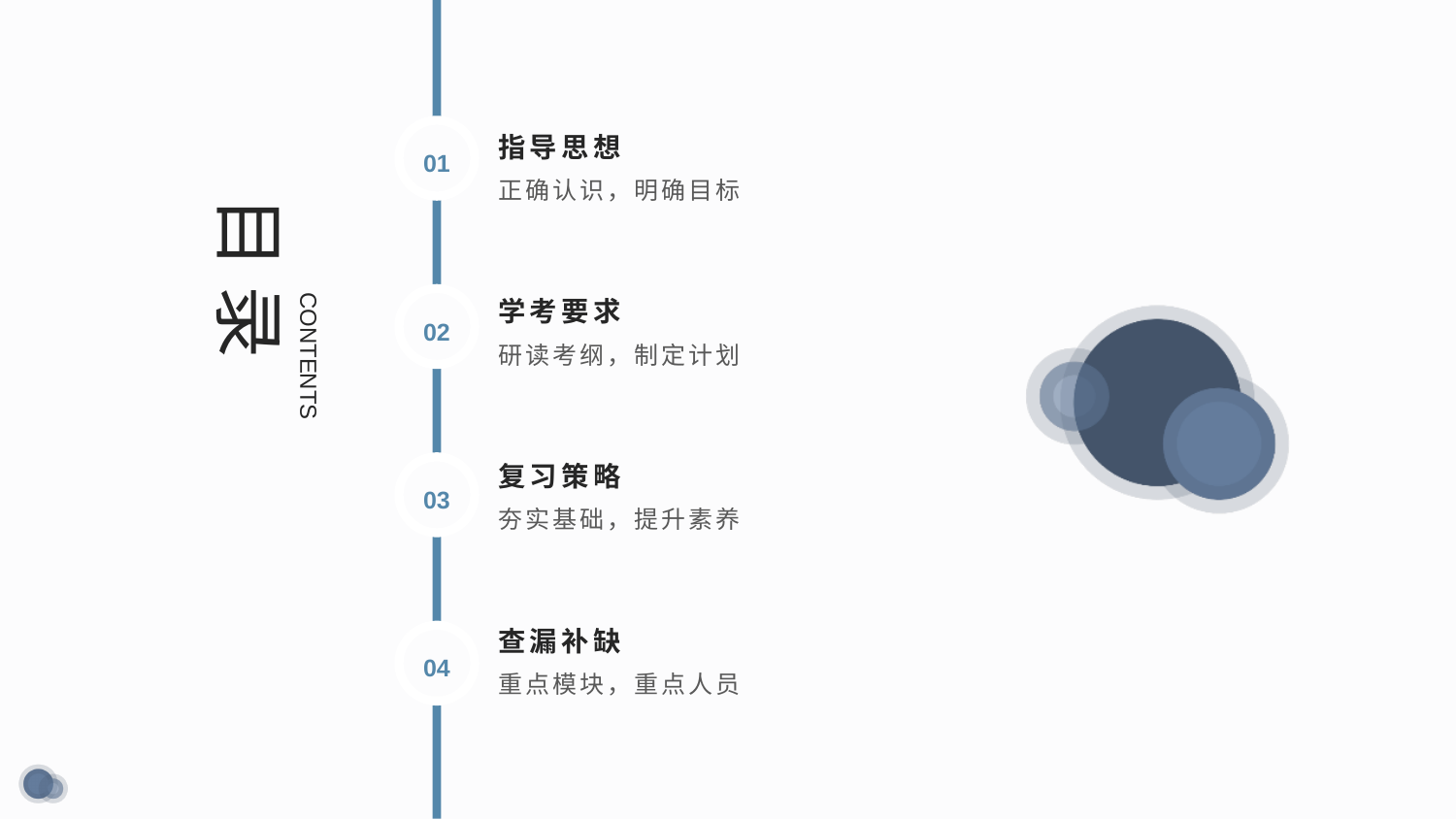

目 录
指导思想
01
正确认识，明确目标
CONTENTS
学考要求
02
研读考纲，制定计划
复习策略
03
夯实基础，提升素养
查漏补缺
04
重点模块，重点人员